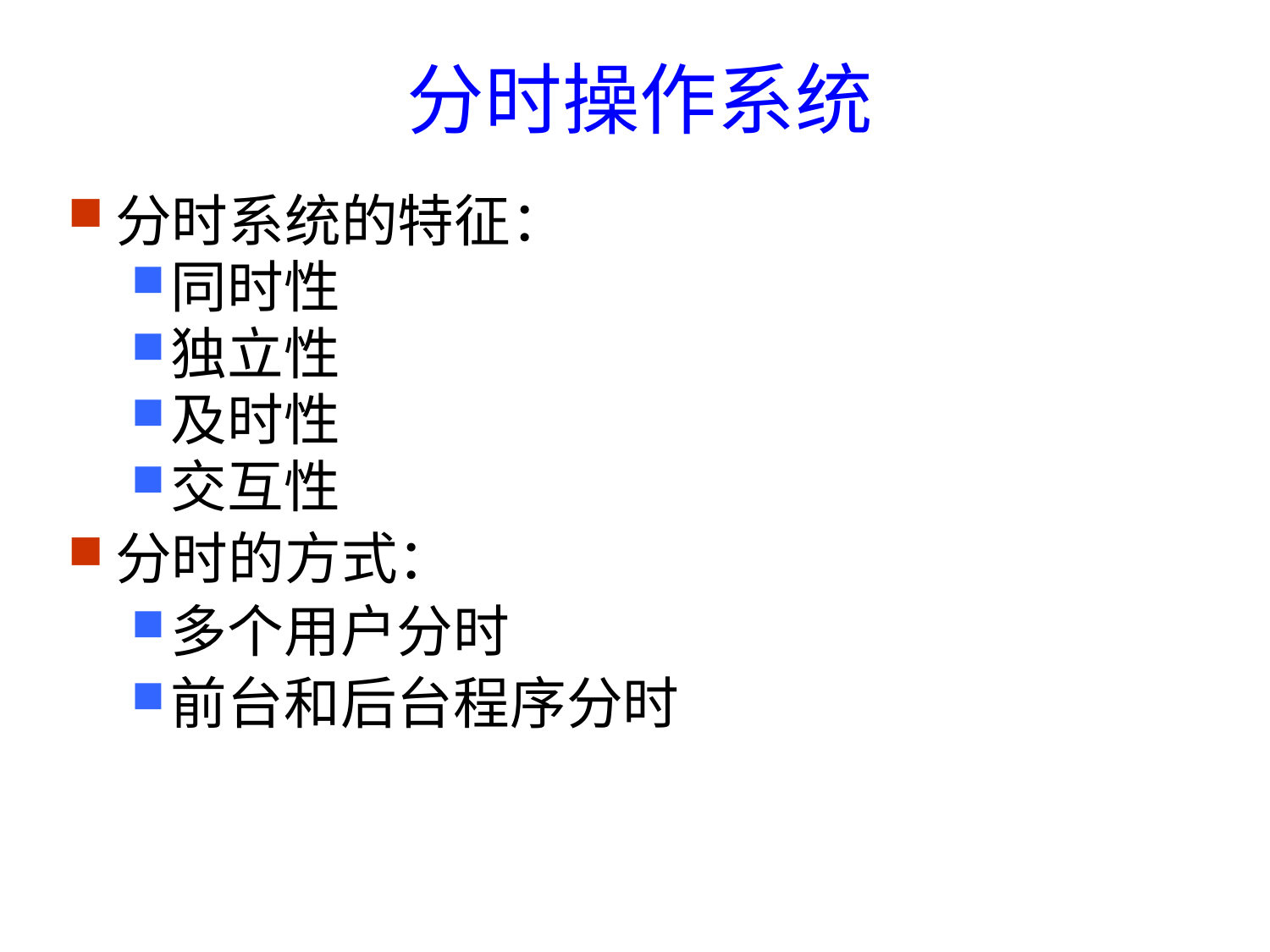

# 分时操作系统
分时系统的特征：
同时性
独立性
及时性
交互性
分时的方式：
多个用户分时
前台和后台程序分时